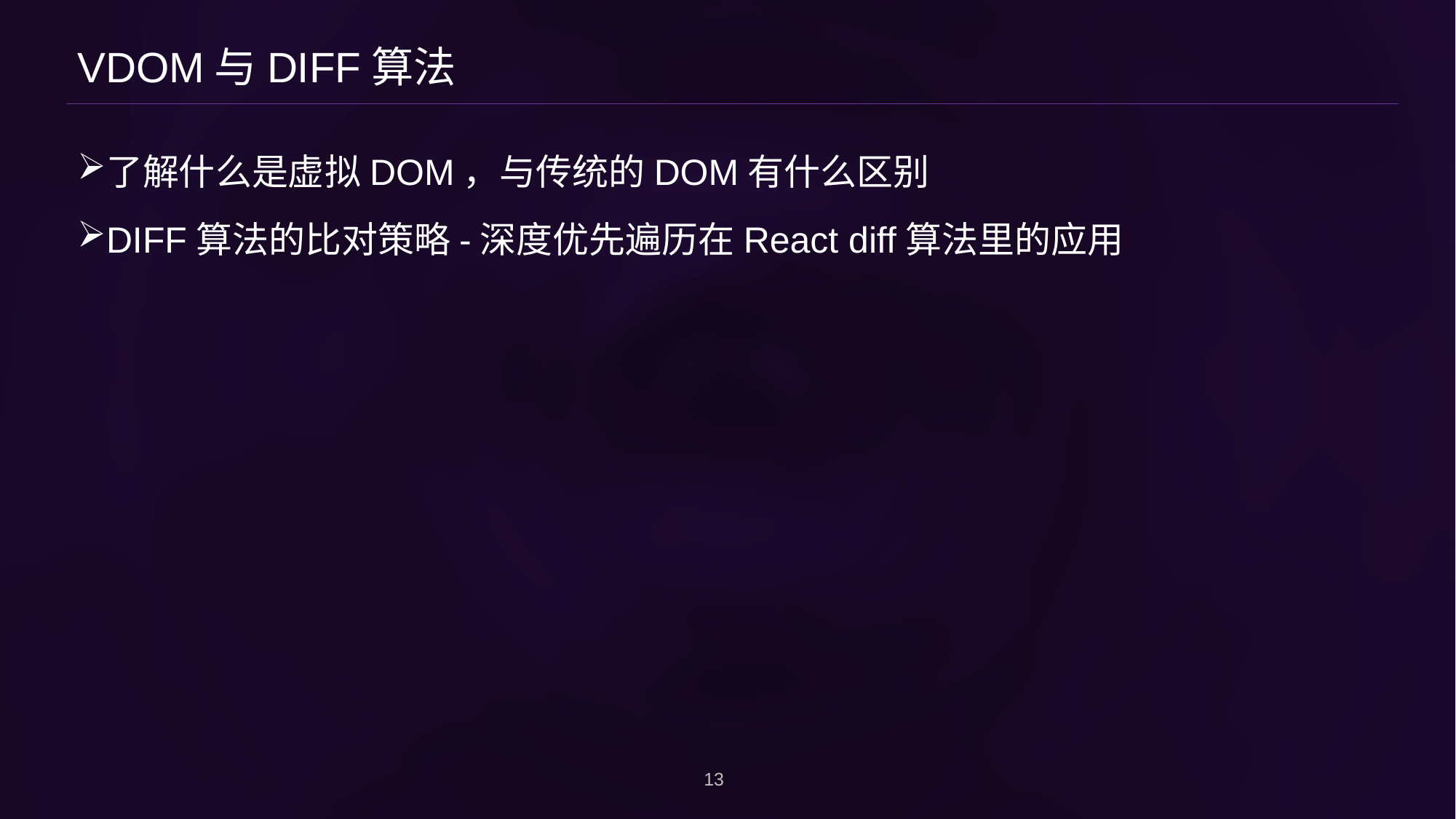

# VDOM与DIFF算法
了解什么是虚拟DOM，与传统的DOM有什么区别
DIFF算法的比对策略-深度优先遍历在React diff算法里的应用
13